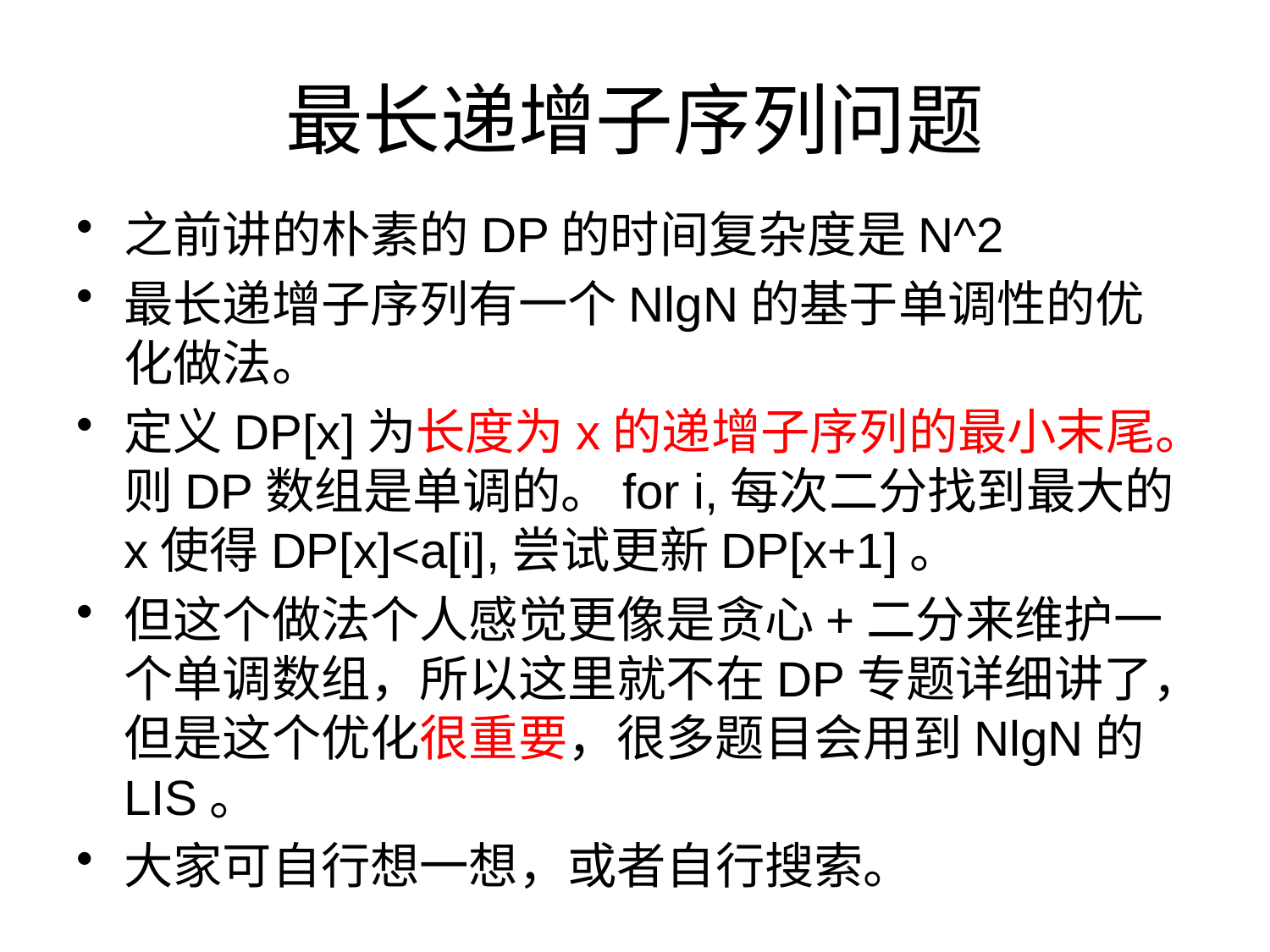

# 最长递增子序列问题
之前讲的朴素的DP的时间复杂度是N^2
最长递增子序列有一个NlgN的基于单调性的优化做法。
定义DP[x]为长度为x的递增子序列的最小末尾。则DP数组是单调的。for i,每次二分找到最大的x使得DP[x]<a[i],尝试更新DP[x+1]。
但这个做法个人感觉更像是贪心+二分来维护一个单调数组，所以这里就不在DP专题详细讲了，但是这个优化很重要，很多题目会用到NlgN的LIS。
大家可自行想一想，或者自行搜索。